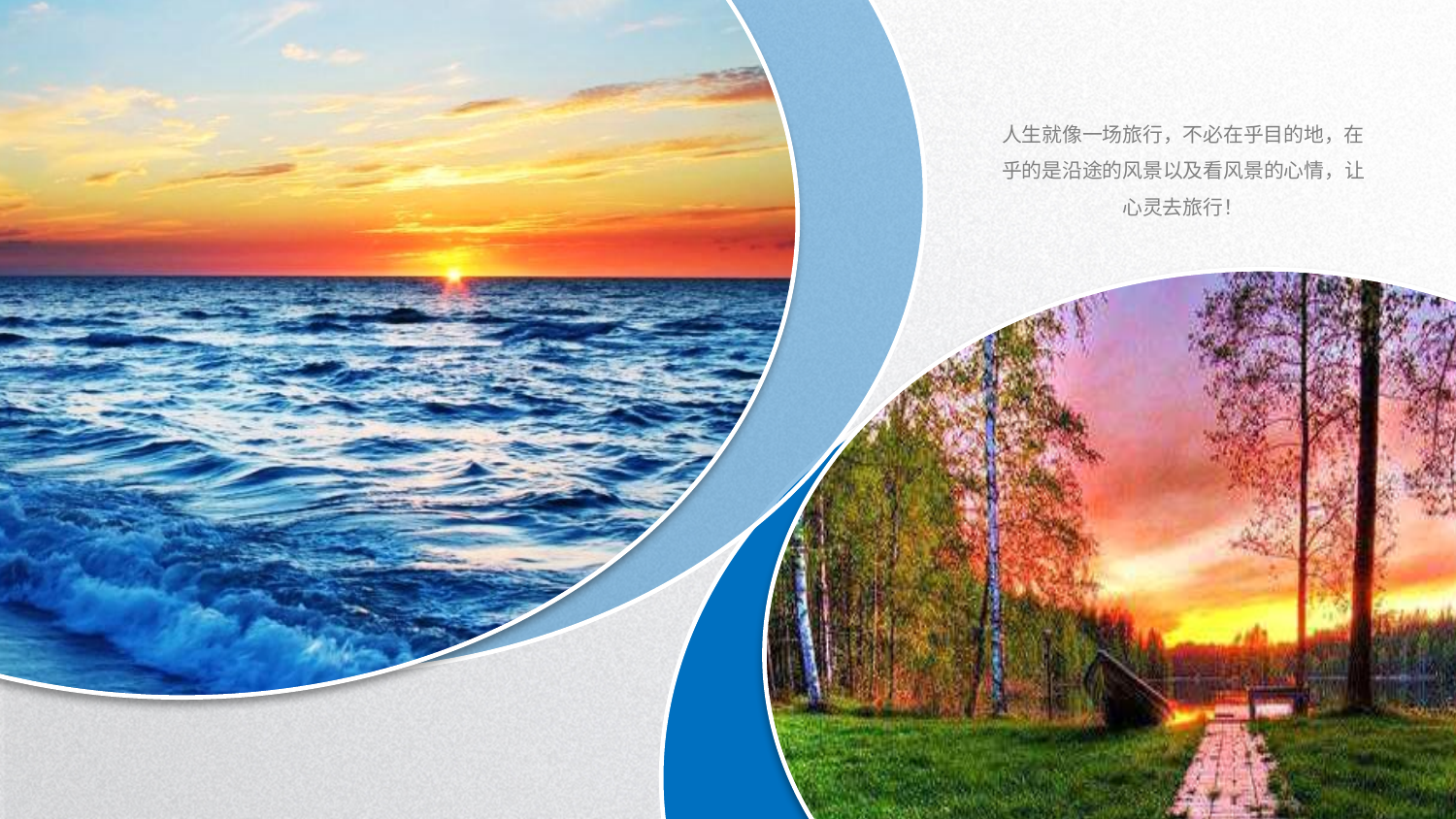

人生就像一场旅行，不必在乎目的地，在乎的是沿途的风景以及看风景的心情，让心灵去旅行！